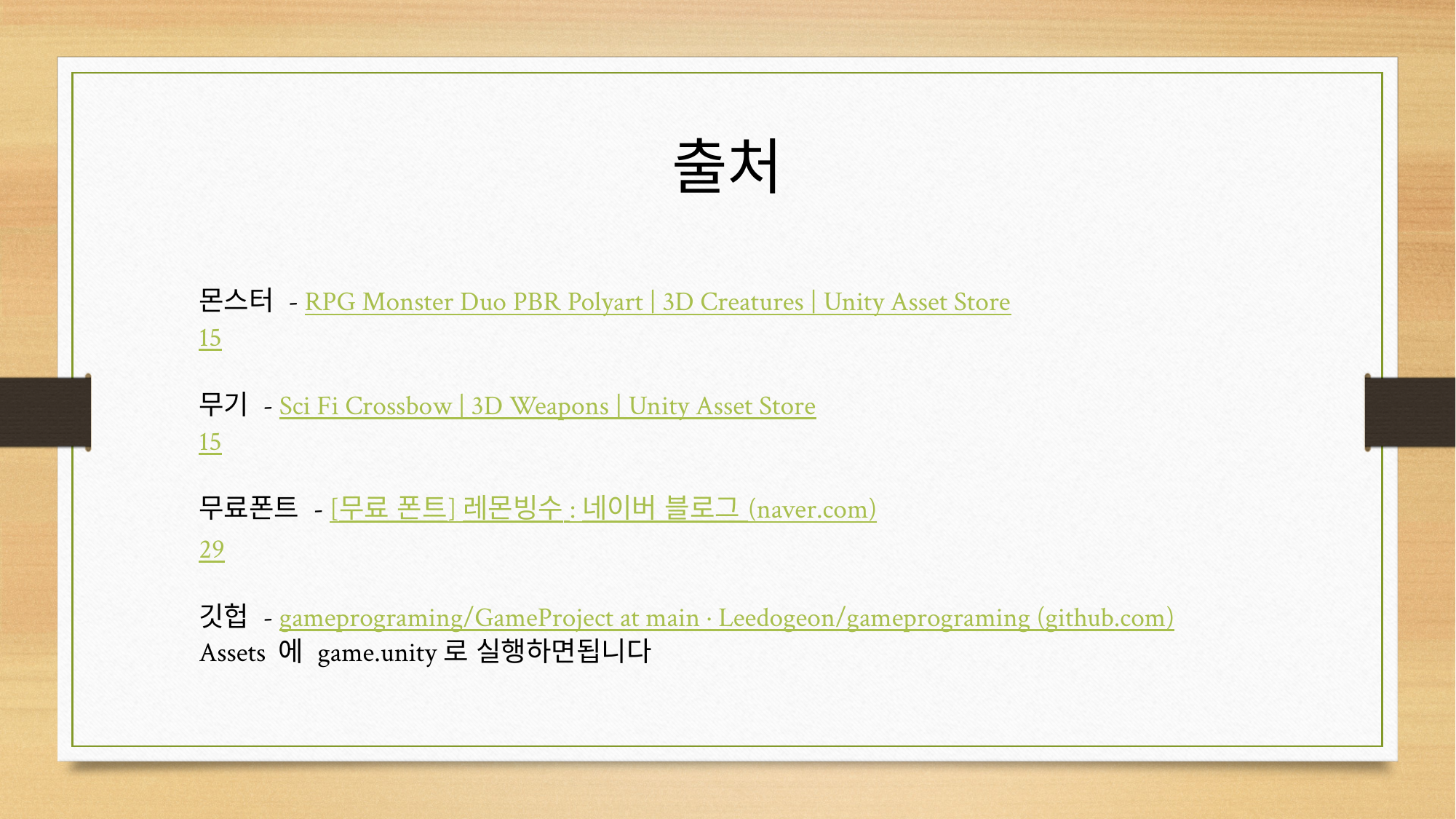

출처
몬스터 - RPG Monster Duo PBR Polyart | 3D Creatures | Unity Asset Store
15

무기 - Sci Fi Crossbow | 3D Weapons | Unity Asset Store
15

무료폰트 - [무료 폰트] 레몬빙수 : 네이버 블로그 (naver.com)
29

깃헙 - gameprograming/GameProject at main · Leedogeon/gameprograming (github.com)
Assets 에 game.unity로 실행하면됩니다